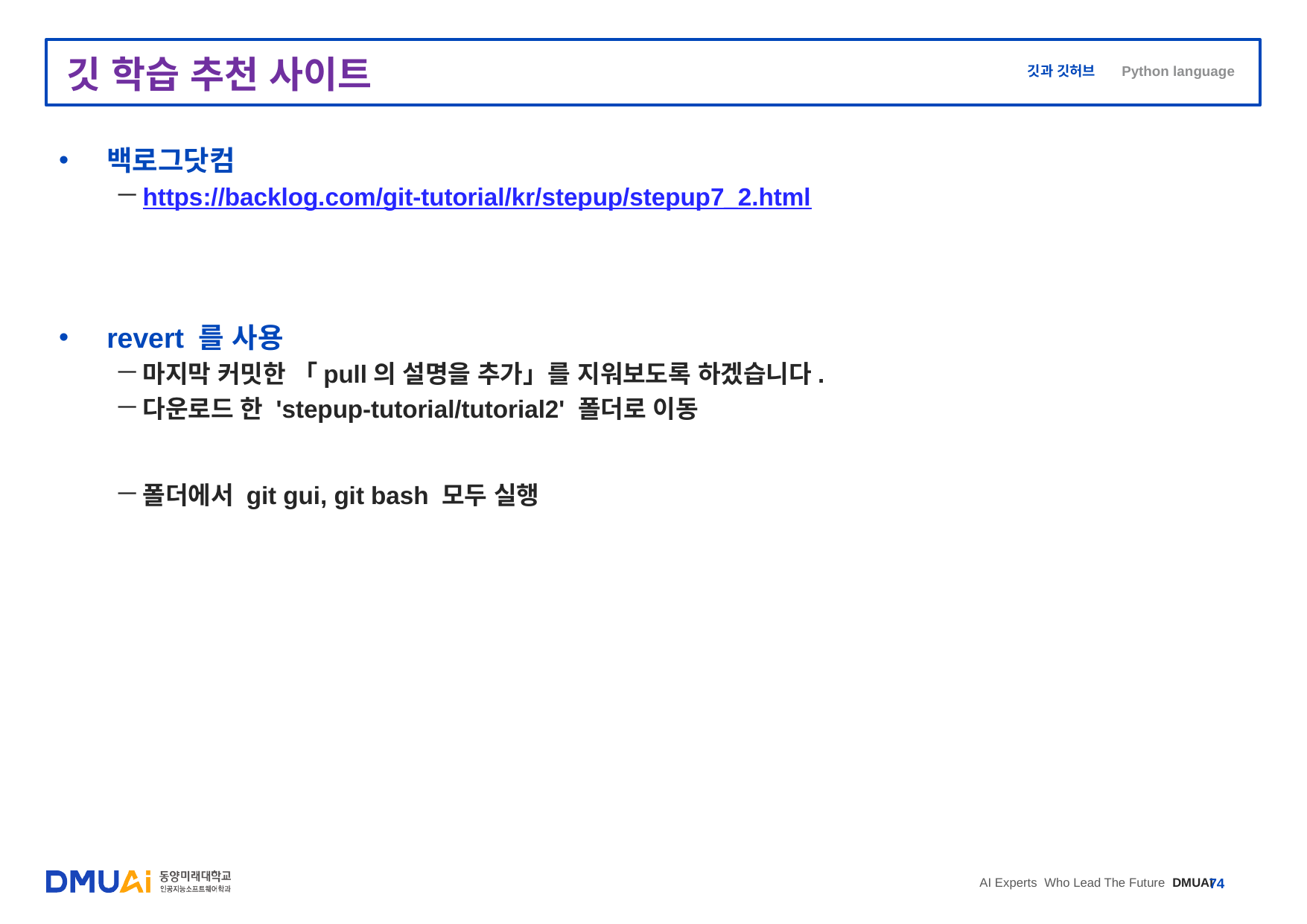

# 깃 학습 추천 사이트
백로그닷컴
https://backlog.com/git-tutorial/kr/stepup/stepup7_2.html

revert 를 사용
마지막 커밋한 「pull의 설명을 추가」를 지워보도록 하겠습니다.
다운로드 한 'stepup-tutorial/tutorial2' 폴더로 이동

폴더에서 git gui, git bash 모두 실행